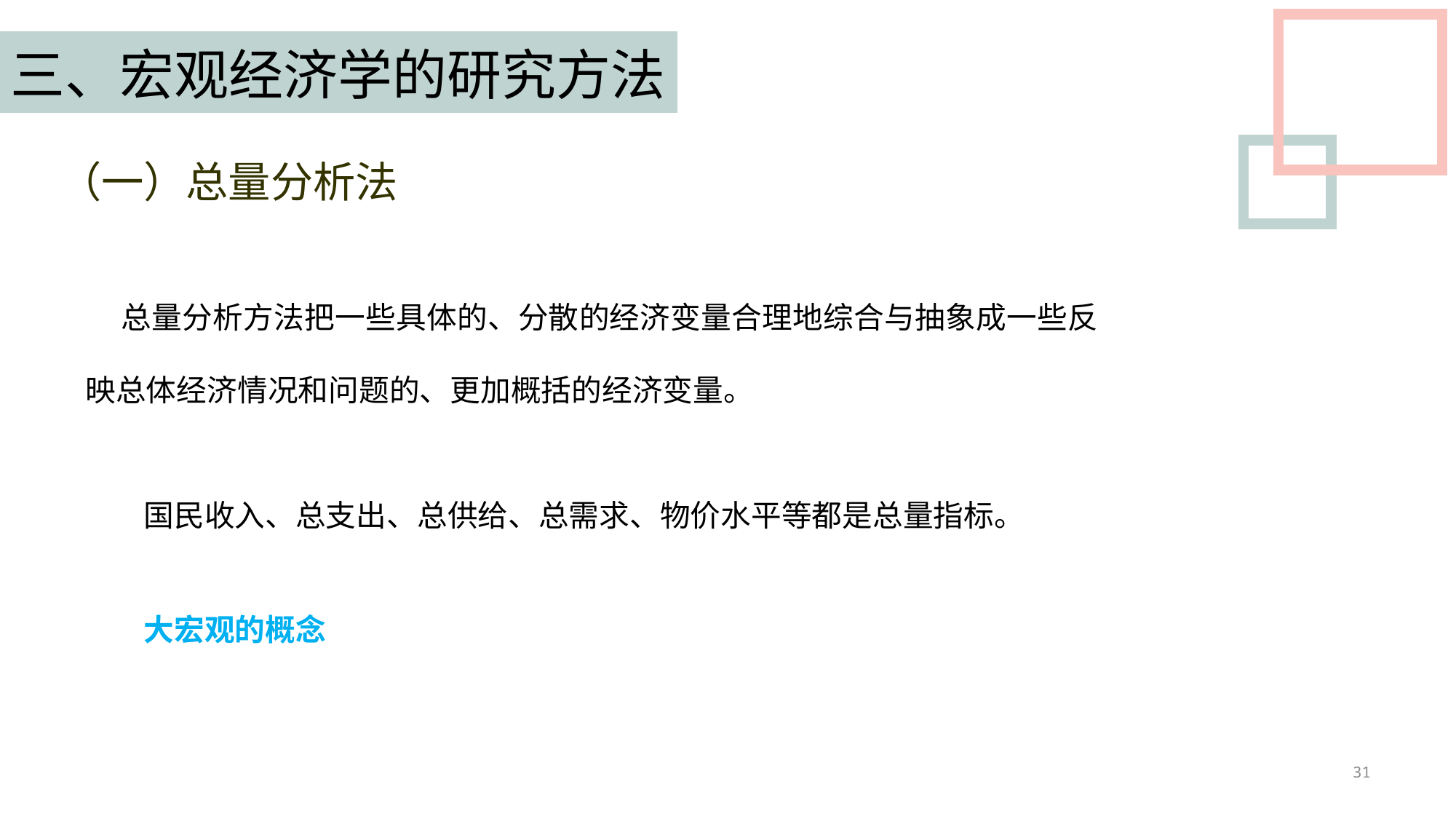

三、宏观经济学的研究方法

（一）总量分析法
    总量分析方法把一些具体的、分散的经济变量合理地综合与抽象成一些反映总体经济情况和问题的、更加概括的经济变量。

国民收入、总支出、总供给、总需求、物价水平等都是总量指标。
大宏观的概念
31